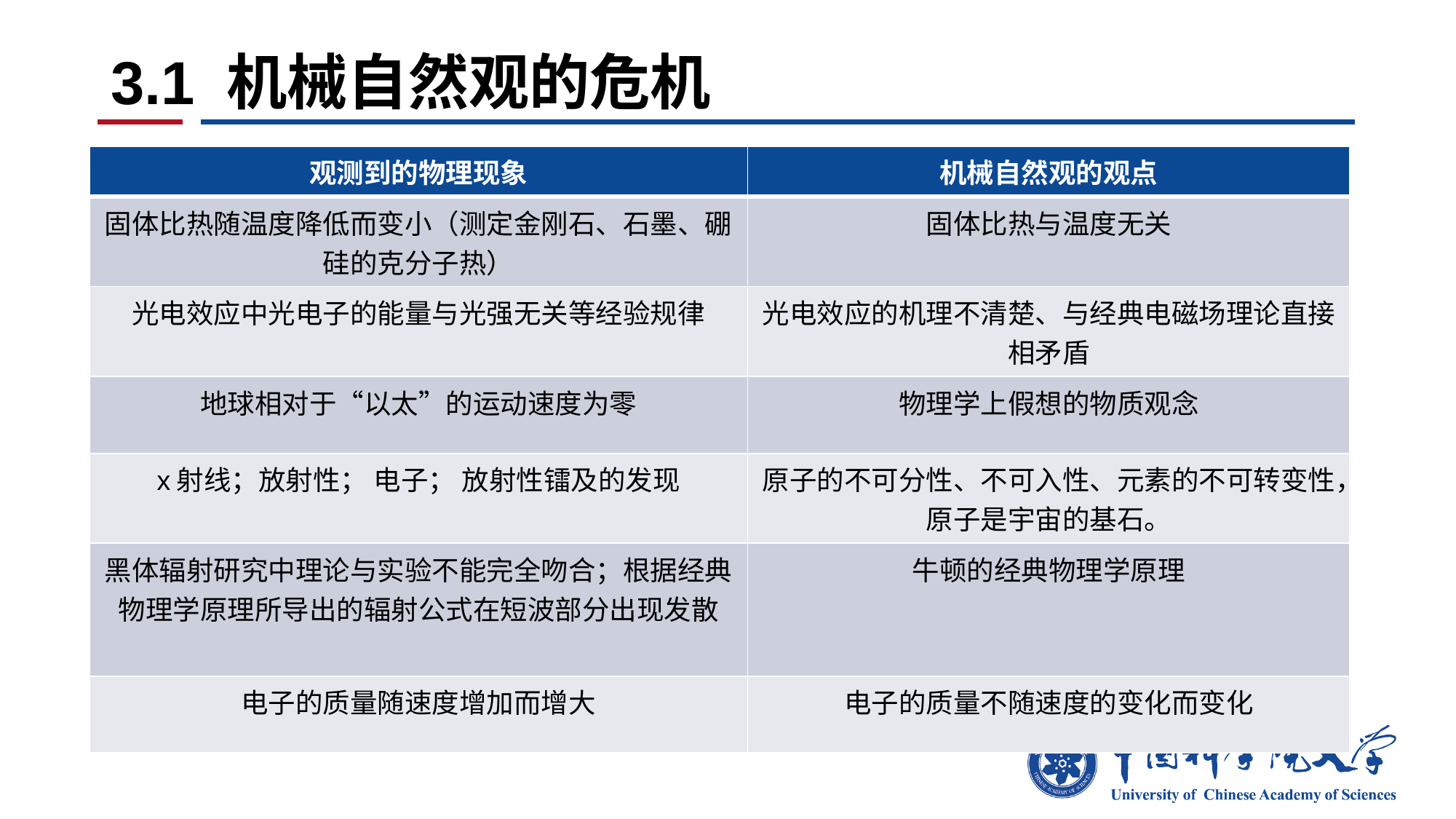

# 3.1 机械自然观的危机
| 观测到的物理现象 | 机械自然观的观点 |
| --- | --- |
| 固体比热随温度降低而变小（测定金刚石、石墨、硼硅的克分子热） | 固体比热与温度无关 |
| 光电效应中光电子的能量与光强无关等经验规律 | 光电效应的机理不清楚、与经典电磁场理论直接相矛盾 |
| 地球相对于“以太”的运动速度为零 | 物理学上假想的物质观念 |
| x射线；放射性； 电子； 放射性镭及的发现 | 原子的不可分性、不可入性、元素的不可转变性，原子是宇宙的基石。 |
| 黑体辐射研究中理论与实验不能完全吻合；根据经典物理学原理所导出的辐射公式在短波部分出现发散 | 牛顿的经典物理学原理 |
| 电子的质量随速度增加而增大 | 电子的质量不随速度的变化而变化 |